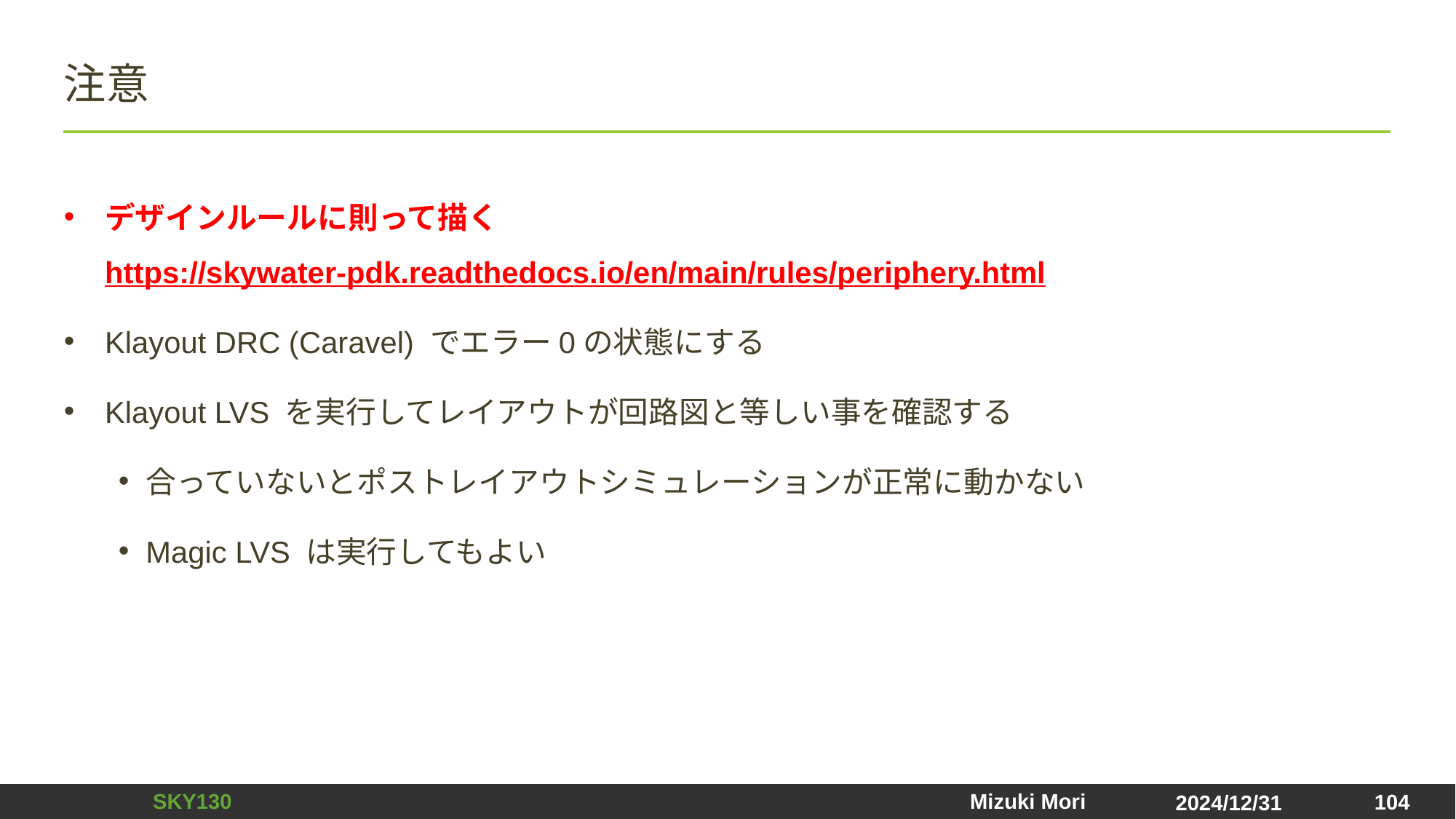

# 注意
デザインルールに則って描く
https://skywater-pdk.readthedocs.io/en/main/rules/periphery.html
Klayout DRC (Caravel) でエラー0の状態にする
Klayout LVS を実行してレイアウトが回路図と等しい事を確認する
合っていないとポストレイアウトシミュレーションが正常に動かない
Magic LVS は実行してもよい
104
2024/12/31